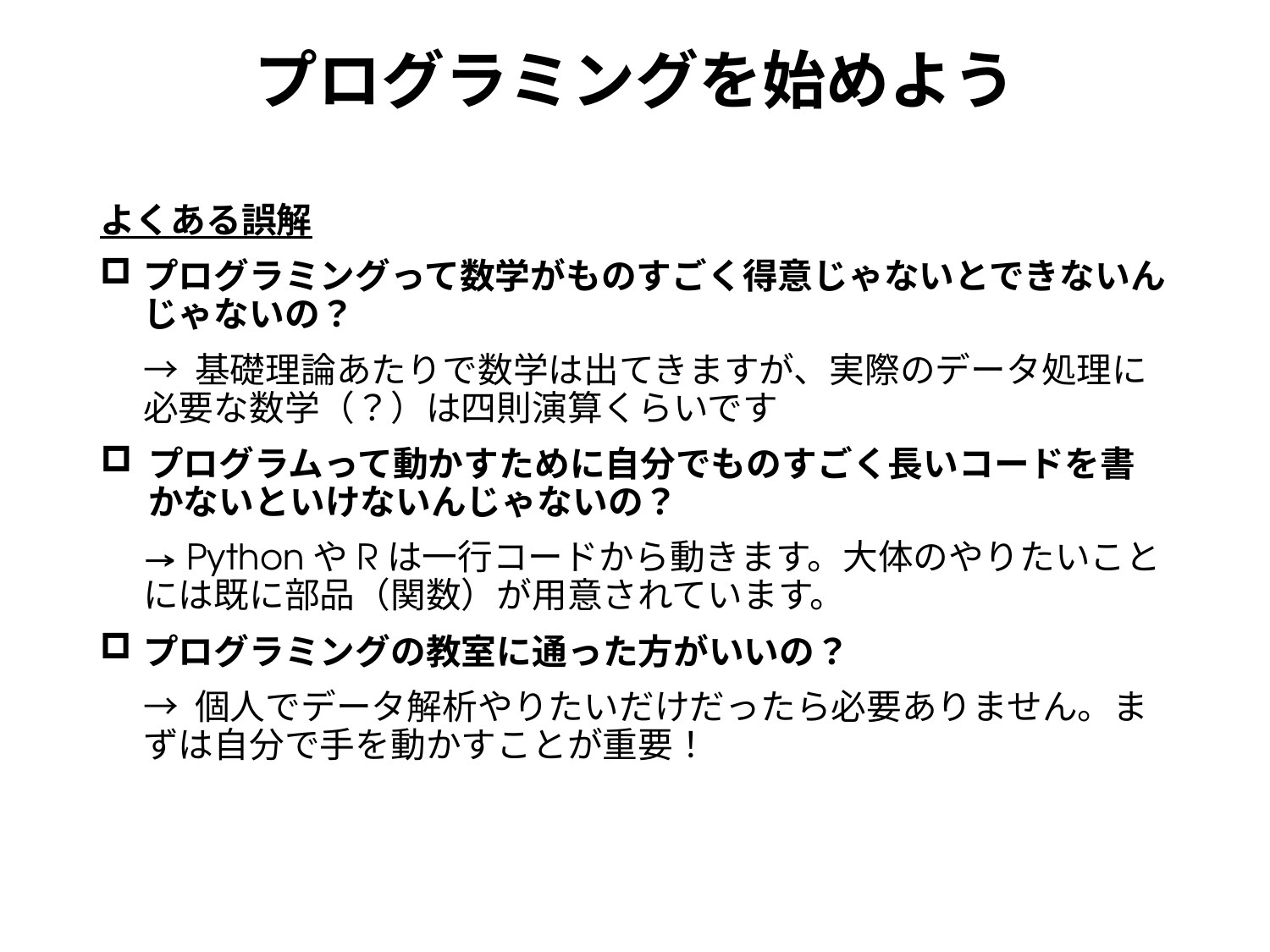

# プログラミングを始めよう
よくある誤解
プログラミングって数学がものすごく得意じゃないとできないんじゃないの？
→ 基礎理論あたりで数学は出てきますが、実際のデータ処理に必要な数学（？）は四則演算くらいです
プログラムって動かすために自分でものすごく長いコードを書かないといけないんじゃないの？
→ PythonやRは一行コードから動きます。大体のやりたいことには既に部品（関数）が用意されています。
プログラミングの教室に通った方がいいの？
→ 個人でデータ解析やりたいだけだったら必要ありません。まずは自分で手を動かすことが重要！